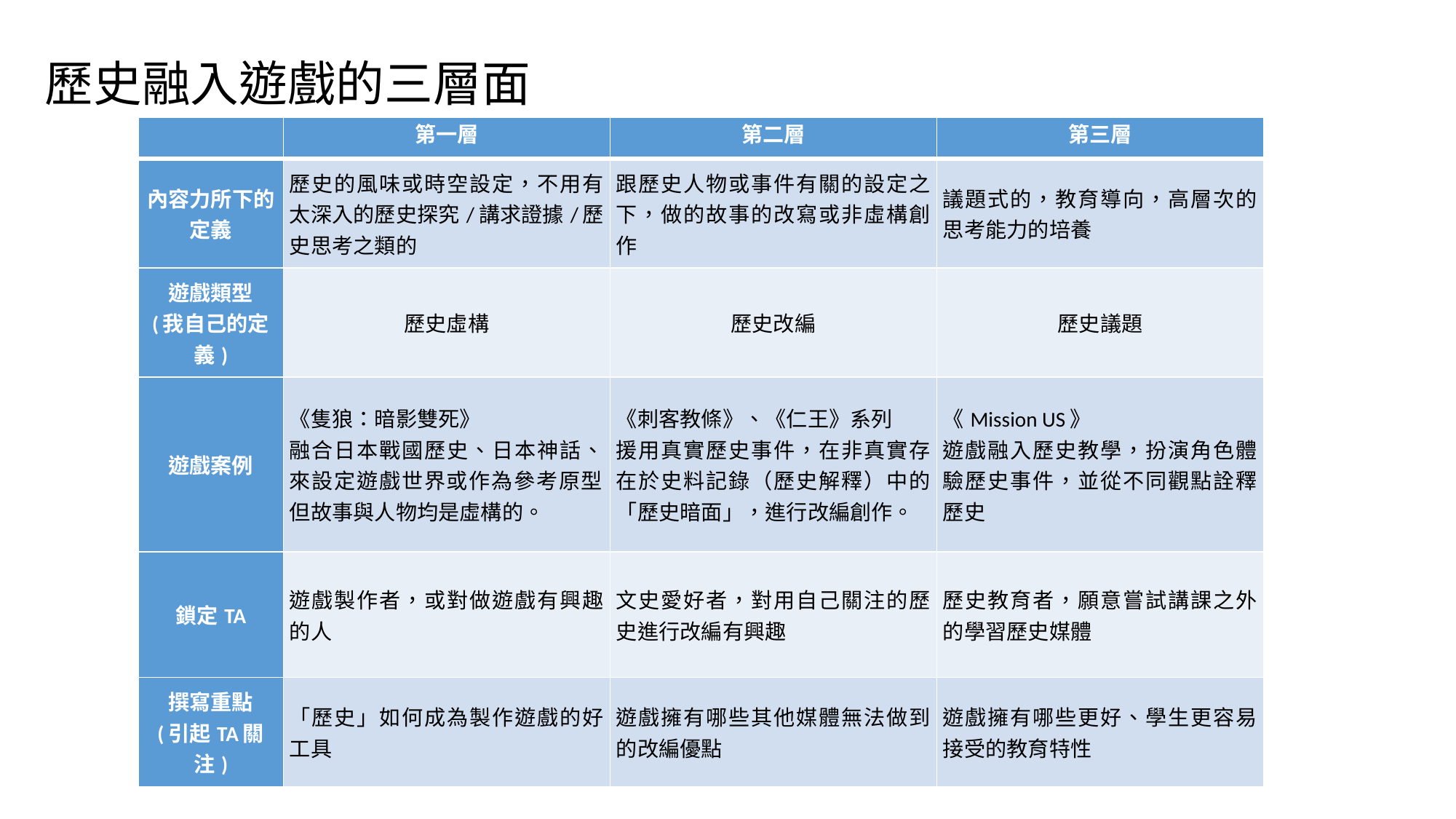

歷史融入遊戲的三層面
|  | 第一層 | 第二層 | 第三層 |
| --- | --- | --- | --- |
| 內容力所下的定義 | 歷史的風味或時空設定，不用有太深入的歷史探究/講求證據/歷史思考之類的 | 跟歷史人物或事件有關的設定之下，做的故事的改寫或非虛構創作 | 議題式的，教育導向，高層次的思考能力的培養 |
| 遊戲類型 (我自己的定義) | 歷史虛構 | 歷史改編 | 歷史議題 |
| 遊戲案例 | 《隻狼：暗影雙死》 融合日本戰國歷史、日本神話、來設定遊戲世界或作為參考原型，但故事與人物均是虛構的。 | 《刺客教條》、《仁王》系列 援用真實歷史事件，在非真實存在於史料記錄（歷史解釋）中的「歷史暗面」，進行改編創作。 | 《Mission US》 遊戲融入歷史教學，扮演角色體驗歷史事件，並從不同觀點詮釋歷史 |
| 鎖定TA | 遊戲製作者，或對做遊戲有興趣的人 | 文史愛好者，對用自己關注的歷史進行改編有興趣 | 歷史教育者，願意嘗試講課之外的學習歷史媒體 |
| 撰寫重點 (引起TA關注) | 「歷史」如何成為製作遊戲的好工具 | 遊戲擁有哪些其他媒體無法做到的改編優點 | 遊戲擁有哪些更好、學生更容易接受的教育特性 |